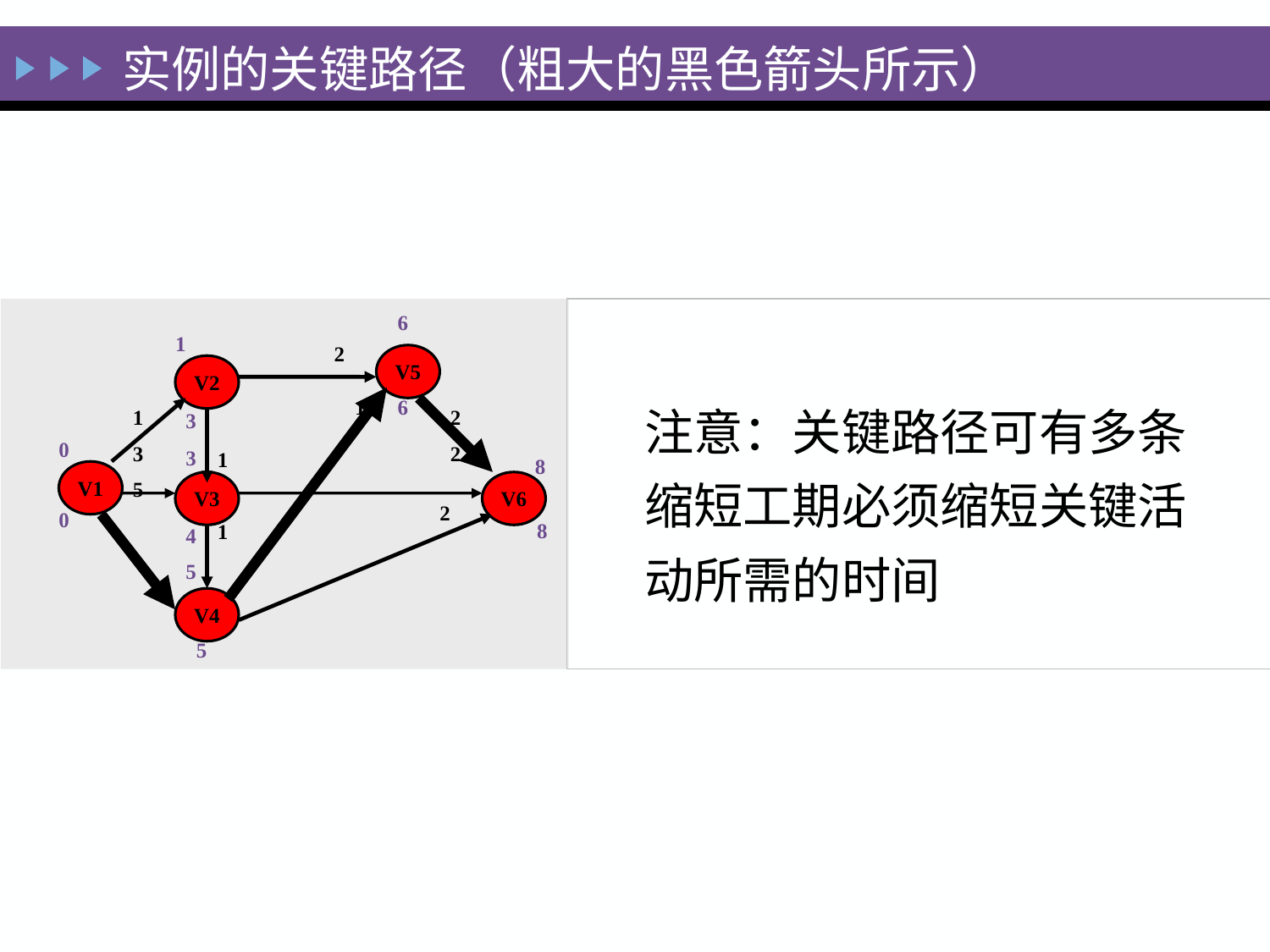

实例的关键路径（粗大的黑色箭头所示）

6
1
2
V5
V2

注意：关键路径可有多条缩短工期必须缩短关键活动所需的时间

1
6
1
3
5

2
2
3

0
3
1

1
8
V1
V3
V6

2
0
8

4

5
V4
5